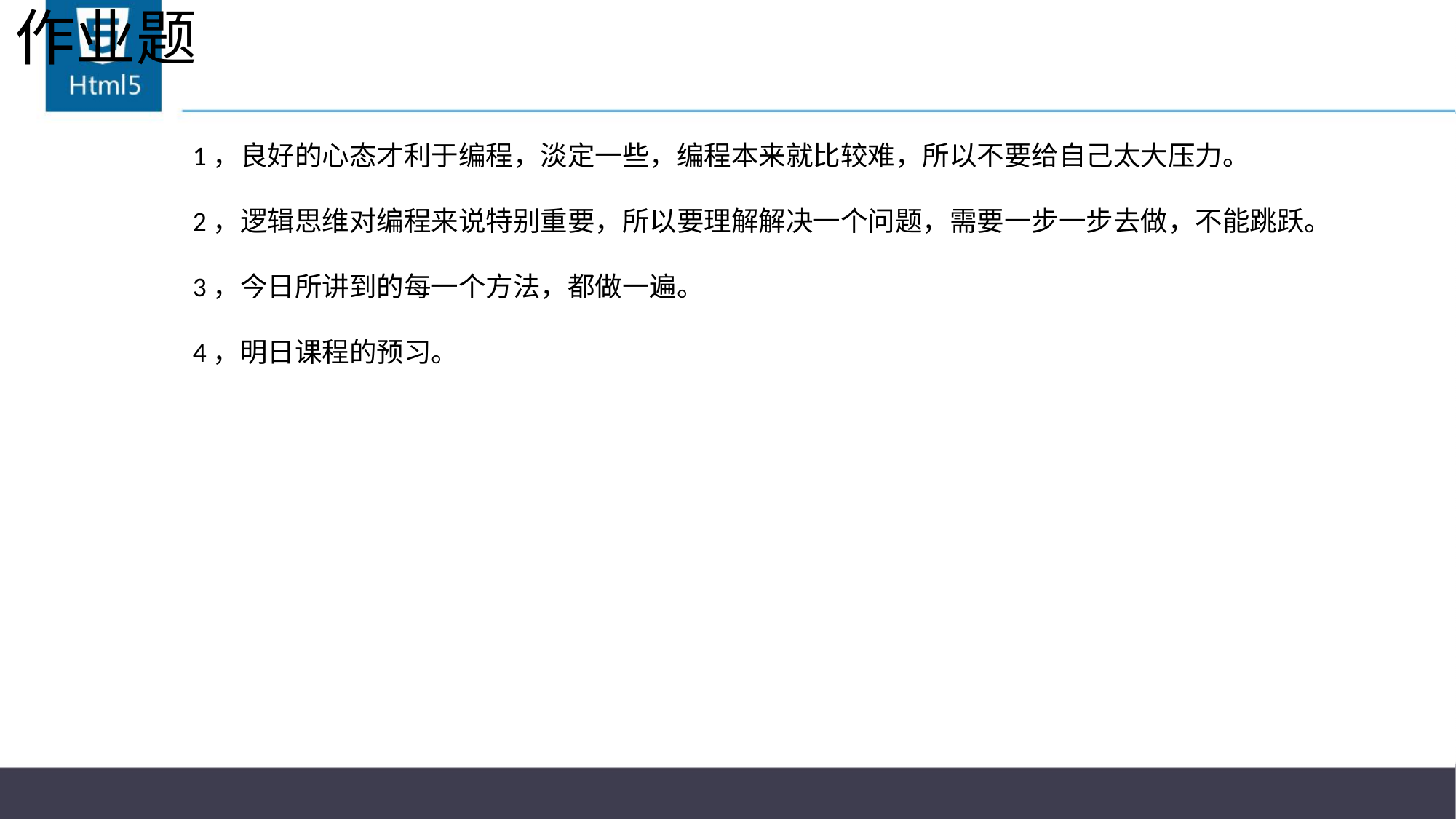

# 作业题
1，良好的心态才利于编程，淡定一些，编程本来就比较难，所以不要给自己太大压力。

2，逻辑思维对编程来说特别重要，所以要理解解决一个问题，需要一步一步去做，不能跳跃。

3，今日所讲到的每一个方法，都做一遍。

4，明日课程的预习。